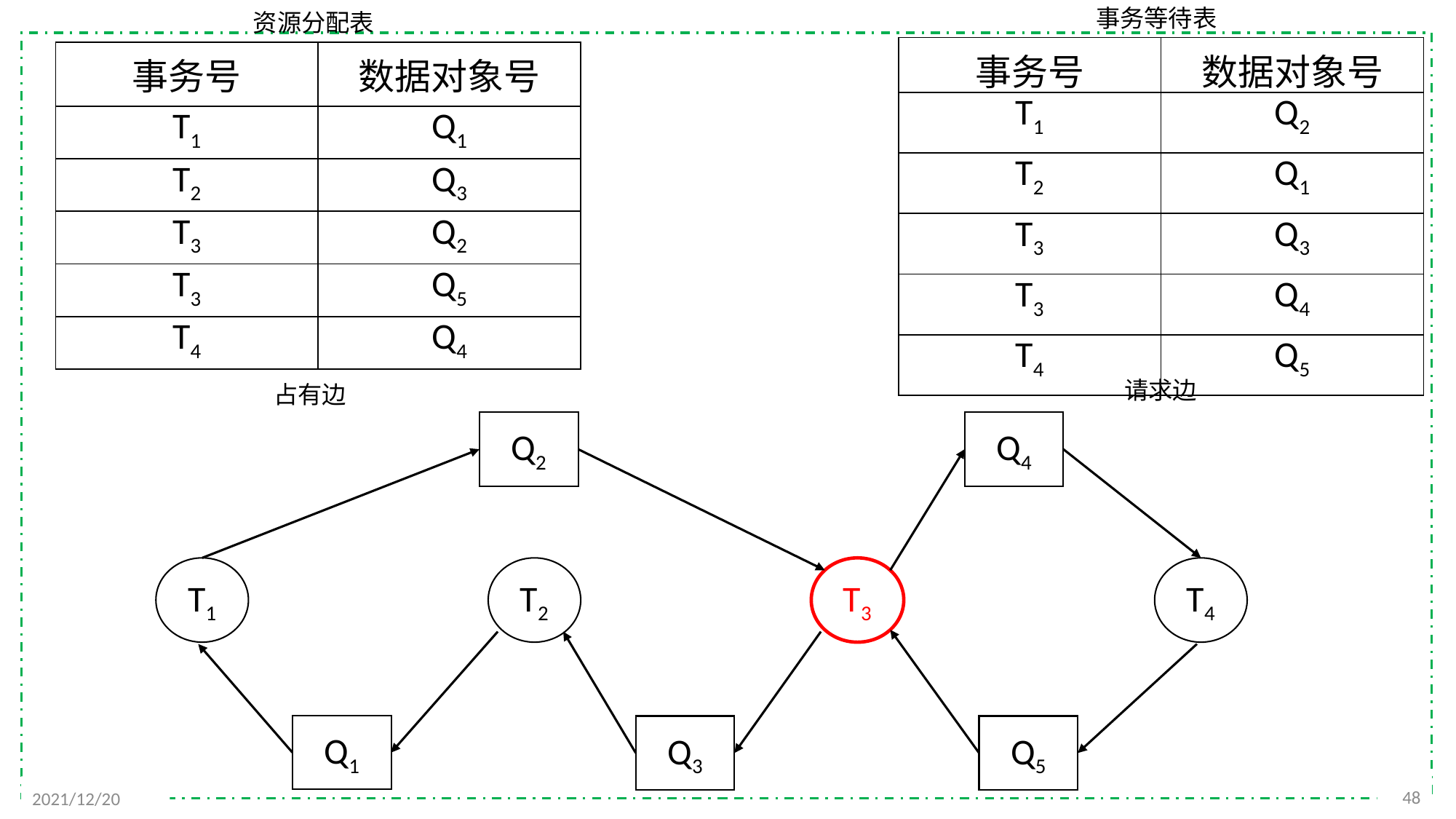

事务等待表
资源分配表
| 事务号 | 数据对象号 |
| --- | --- |
| T1 | Q2 |
| T2 | Q1 |
| T3 | Q3 |
| T3 | Q4 |
| T4 | Q5 |
| 事务号 | 数据对象号 |
| --- | --- |
| T1 | Q1 |
| T2 | Q3 |
| T3 | Q2 |
| T3 | Q5 |
| T4 | Q4 |
请求边
占有边
Q2
Q4
T1
T2
T3
T4
Q1
Q3
Q5
48
2021/12/20